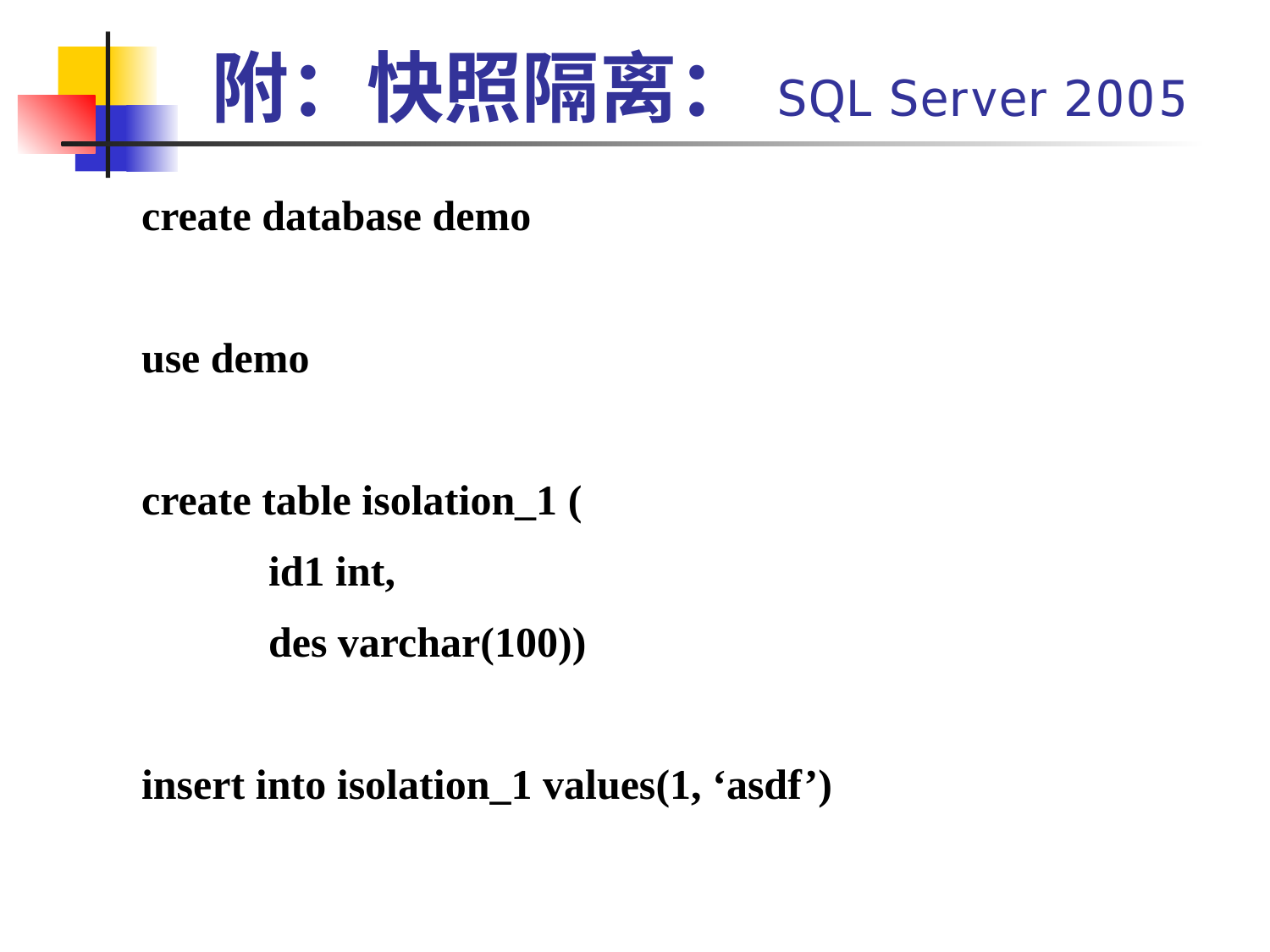

# 附：快照隔离： SQL Server 2005
create database demo

use demo

create table isolation_1 (
	id1 int,
	des varchar(100))

insert into isolation_1 values(1, ‘asdf’)